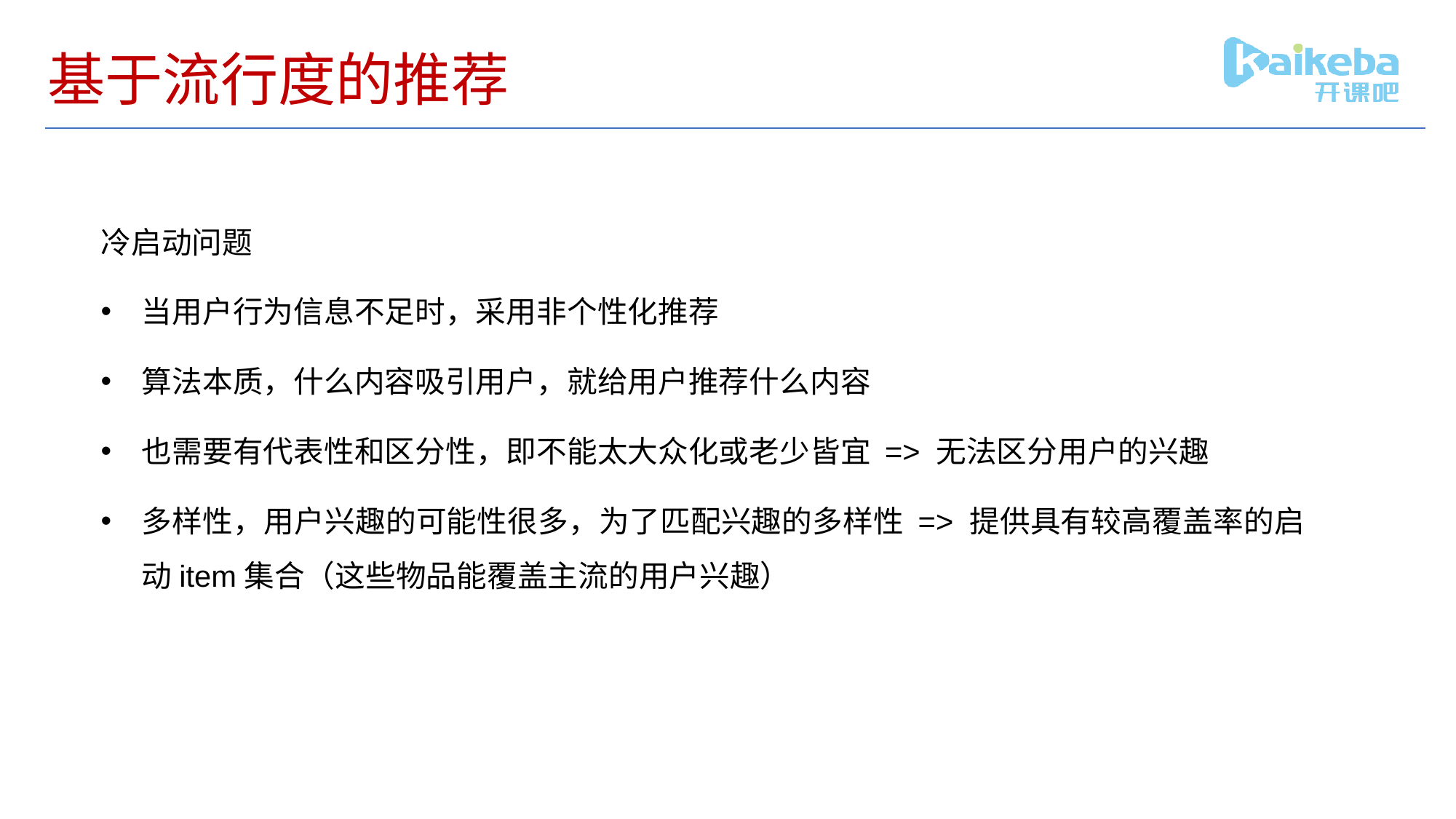

# 基于流行度的推荐
冷启动问题
当用户行为信息不足时，采用非个性化推荐
算法本质，什么内容吸引用户，就给用户推荐什么内容
也需要有代表性和区分性，即不能太大众化或老少皆宜 => 无法区分用户的兴趣
多样性，用户兴趣的可能性很多，为了匹配兴趣的多样性 => 提供具有较高覆盖率的启动item集合（这些物品能覆盖主流的用户兴趣）